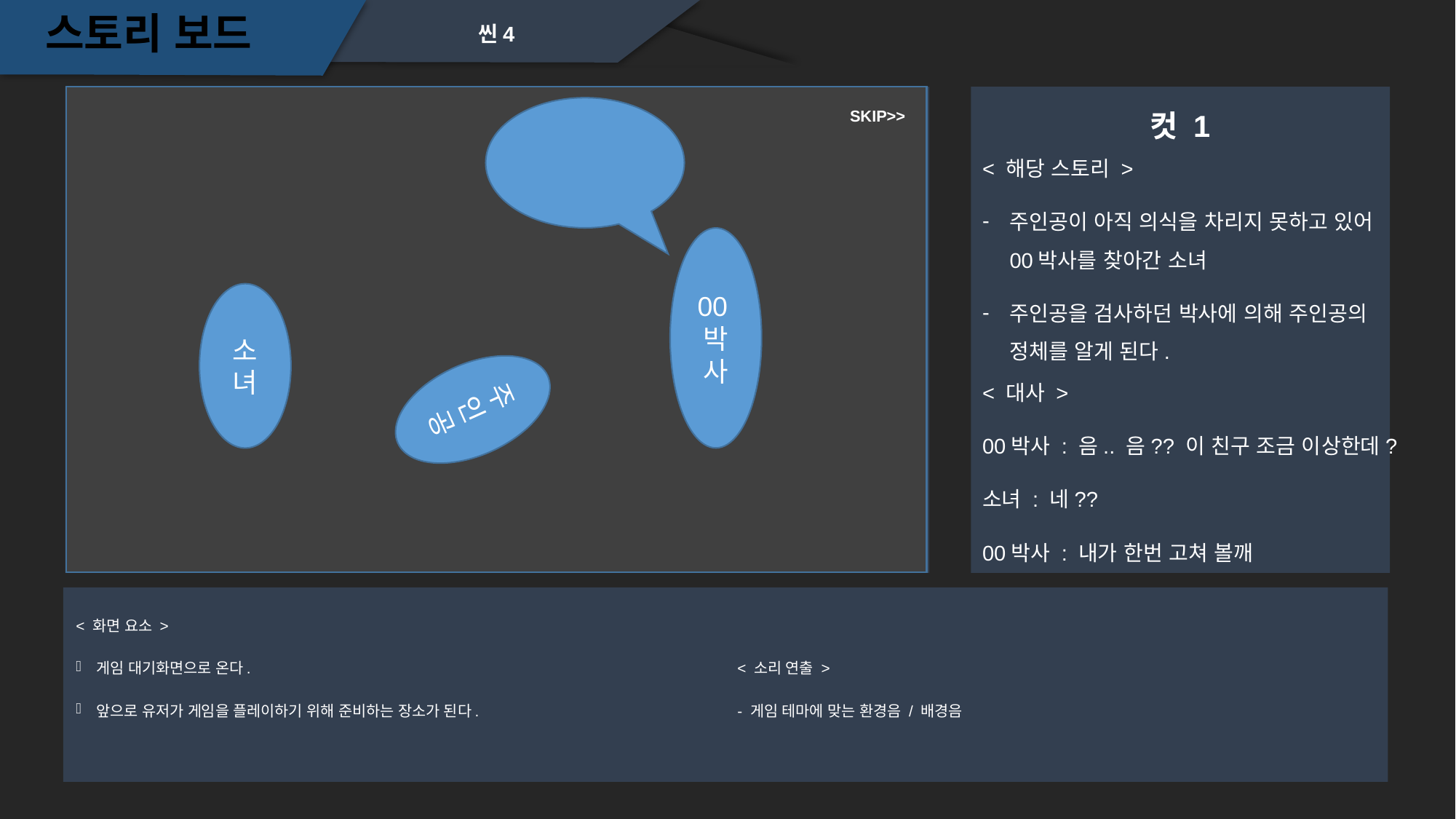

스토리 보드
씬4

컷 1

SKIP>>
< 해당 스토리 >
주인공이 아직 의식을 차리지 못하고 있어 00박사를 찾아간 소녀
주인공을 검사하던 박사에 의해 주인공의 정체를 알게 된다.
00박사
소녀
주인공
< 대사 >
00박사 : 음.. 음?? 이 친구 조금 이상한데?
소녀 : 네??
00박사 : 내가 한번 고쳐 볼깨
< 화면 요소 >
게임 대기화면으로 온다.
앞으로 유저가 게임을 플레이하기 위해 준비하는 장소가 된다.

< 소리 연출 >
- 게임 테마에 맞는 환경음 / 배경음